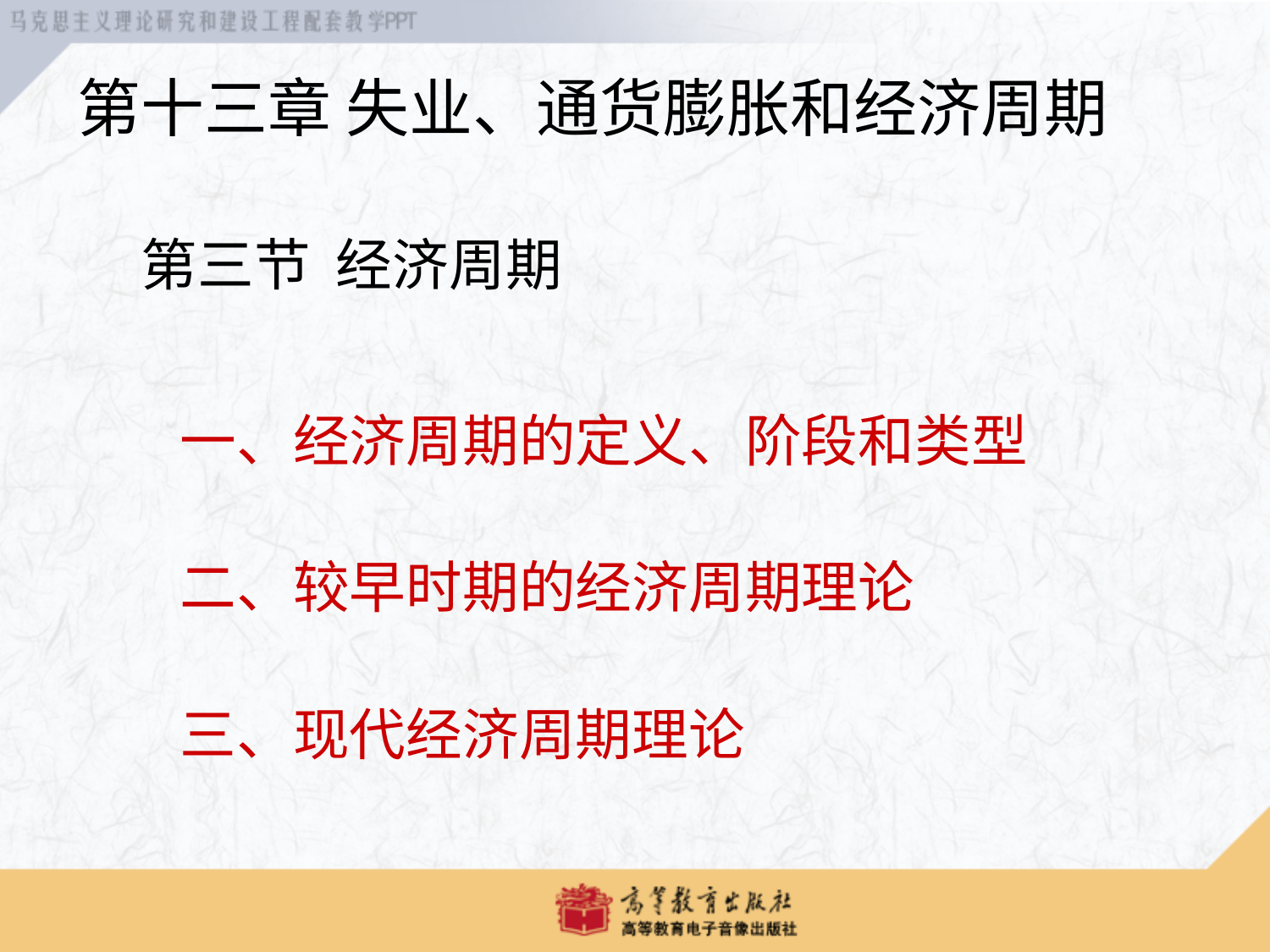

第十三章 失业、通货膨胀和经济周期

第三节  经济周期

  一、经济周期的定义、阶段和类型
  二、较早时期的经济周期理论
  三、现代经济周期理论